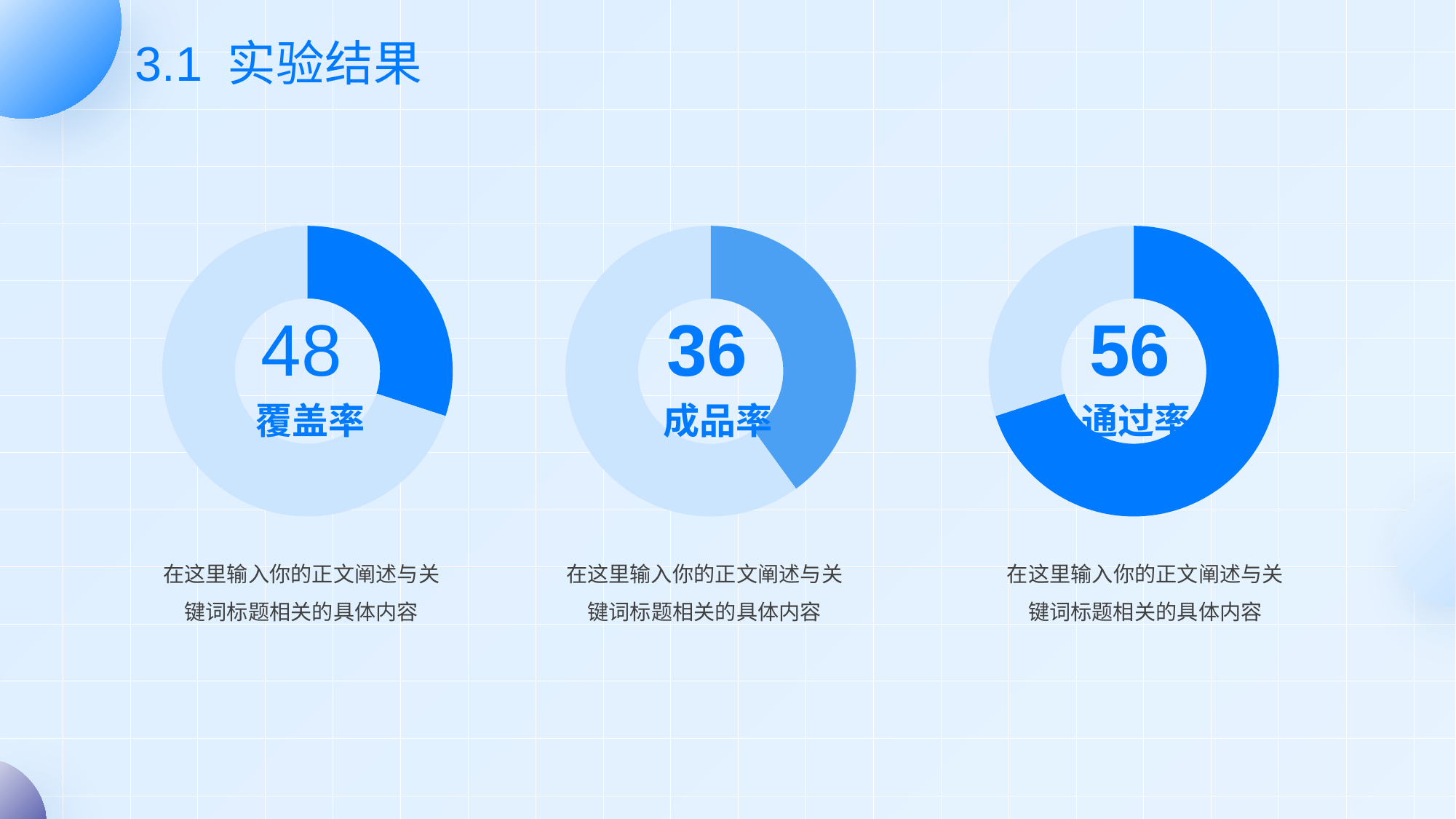

# 3.1 实验结果

### Chart

| Category | 列1 |
|---|---|
| A | 30.0 |
| B | 70.0 |

### Chart

| Category | 列1 |
|---|---|
| A | 40.0 |
| B | 60.0 |

### Chart

| Category | 列1 |
|---|---|
| A | 70.0 |
| B | 30.0 |
48
36
56
覆盖率
成品率
通过率
在这里输入你的正文阐述与关键词标题相关的具体内容
在这里输入你的正文阐述与关键词标题相关的具体内容
在这里输入你的正文阐述与关键词标题相关的具体内容